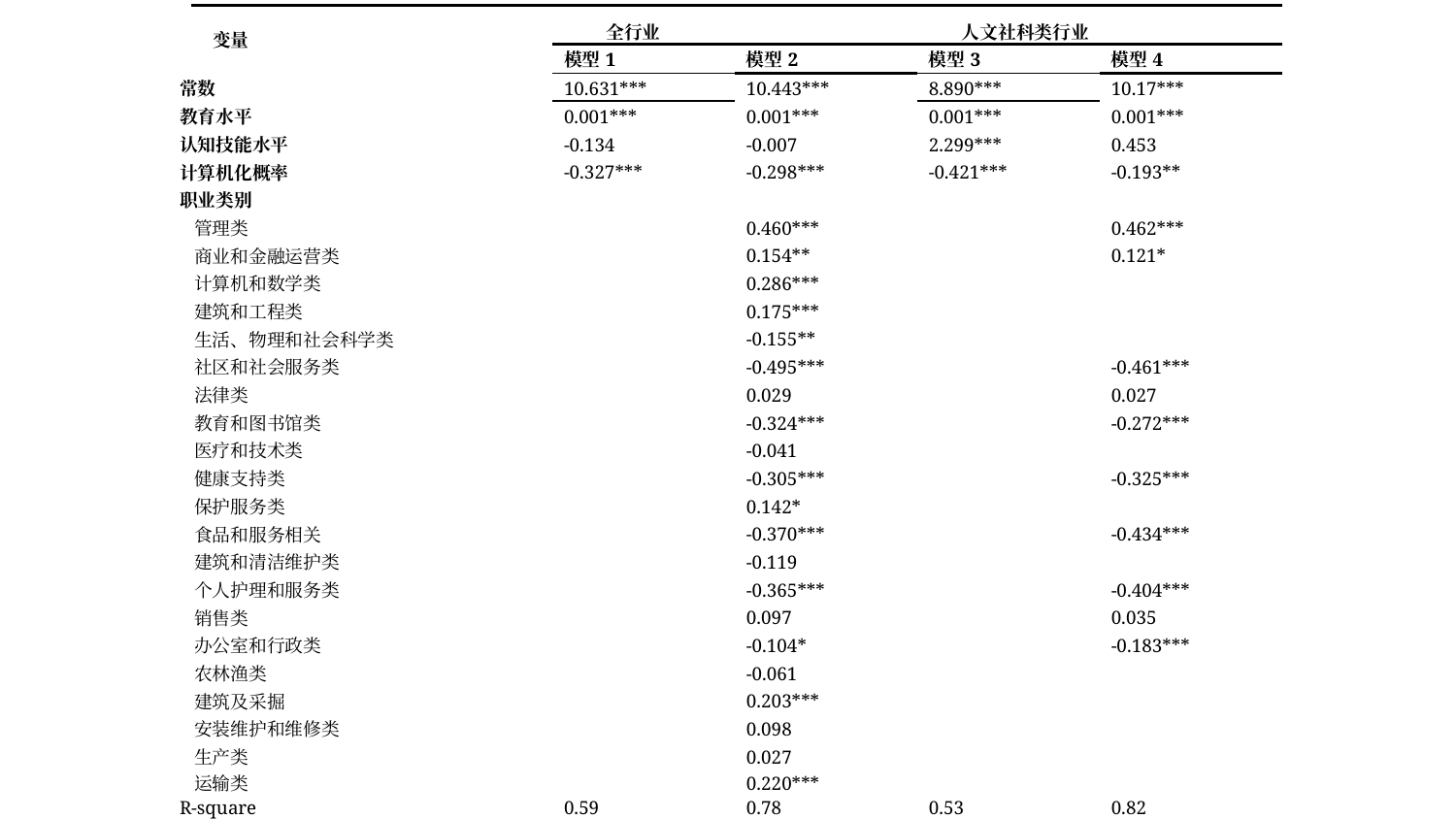

|  | 变量 | 全行业 |  | 人文社科类行业 |  |
| --- | --- | --- | --- | --- | --- |
|  |  | 模型1 | 模型2 | 模型3 | 模型4 |
| 常数 |  | 10.631\*\*\* | 10.443\*\*\* | 8.890\*\*\* | 10.17\*\*\* |
| 教育水平 |  | 0.001\*\*\* | 0.001\*\*\* | 0.001\*\*\* | 0.001\*\*\* |
| 认知技能水平 |  | -0.134 | -0.007 | 2.299\*\*\* | 0.453 |
| 计算机化概率 |  | -0.327\*\*\* | -0.298\*\*\* | -0.421\*\*\* | -0.193\*\* |
| 职业类别 |  |  |  |  |  |
| 管理类 |  |  | 0.460\*\*\* |  | 0.462\*\*\* |
| 商业和金融运营类 |  |  | 0.154\*\* |  | 0.121\* |
| 计算机和数学类 |  |  | 0.286\*\*\* |  |  |
| 建筑和工程类 |  |  | 0.175\*\*\* |  |  |
| 生活、物理和社会科学类 |  |  | -0.155\*\* |  |  |
| 社区和社会服务类 |  |  | -0.495\*\*\* |  | -0.461\*\*\* |
| 法律类 |  |  | 0.029 |  | 0.027 |
| 教育和图书馆类 |  |  | -0.324\*\*\* |  | -0.272\*\*\* |
| 医疗和技术类 |  |  | -0.041 |  |  |
| 健康支持类 |  |  | -0.305\*\*\* |  | -0.325\*\*\* |
| 保护服务类 |  |  | 0.142\* |  |  |
| 食品和服务相关 |  |  | -0.370\*\*\* |  | -0.434\*\*\* |
| 建筑和清洁维护类 |  |  | -0.119 |  |  |
| 个人护理和服务类 |  |  | -0.365\*\*\* |  | -0.404\*\*\* |
| 销售类 |  |  | 0.097 |  | 0.035 |
| 办公室和行政类 |  |  | -0.104\* |  | -0.183\*\*\* |
| 农林渔类 |  |  | -0.061 |  |  |
| 建筑及采掘 |  |  | 0.203\*\*\* |  |  |
| 安装维护和维修类 |  |  | 0.098 |  |  |
| 生产类 |  |  | 0.027 |  |  |
| 运输类 |  |  | 0.220\*\*\* |  |  |
| R-square |  | 0.59 | 0.78 | 0.53 | 0.82 |